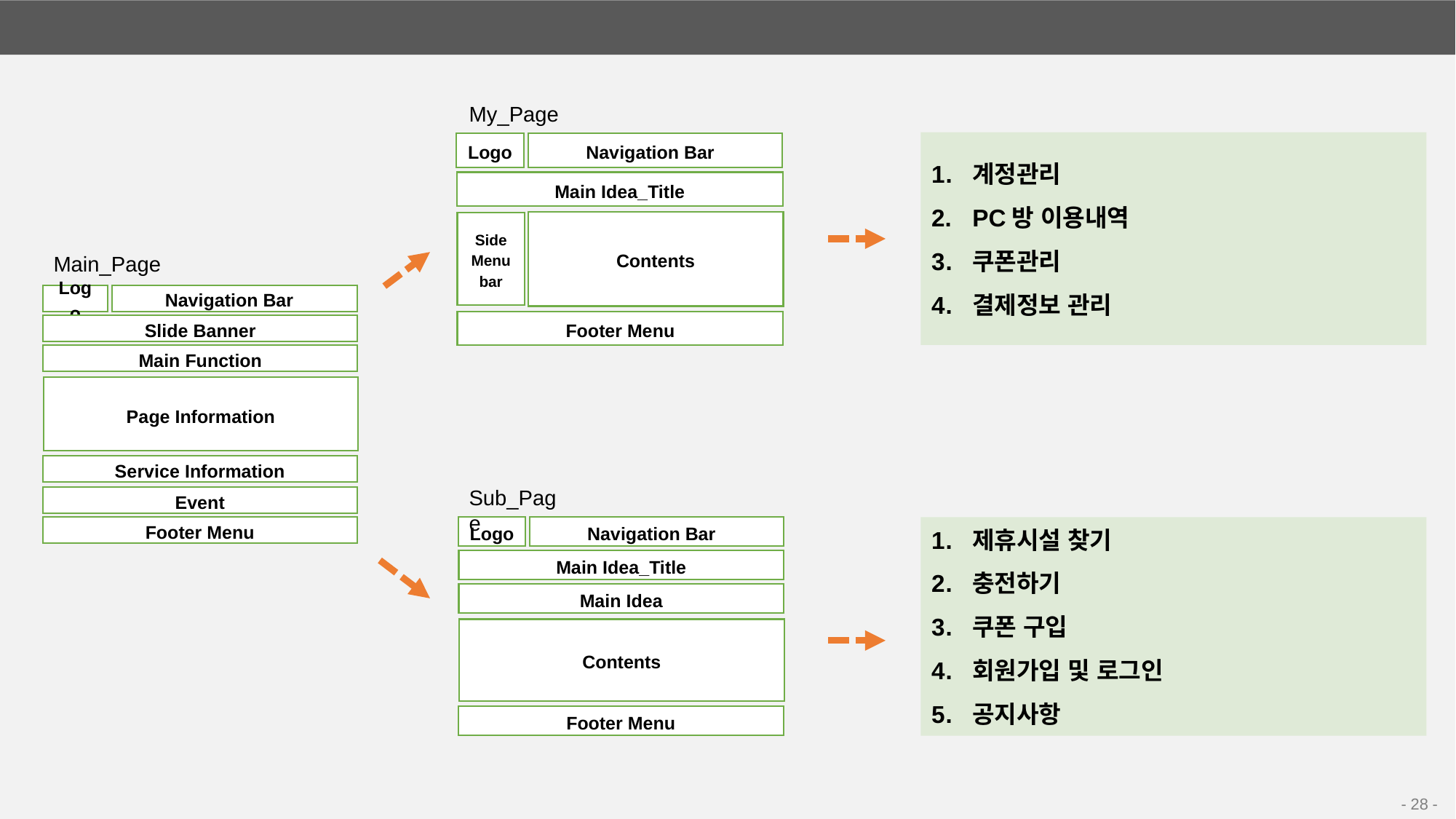

01. 사이트 구조도
My_Page

계정관리
PC방 이용내역
쿠폰관리
결제정보 관리

Logo
Navigation Bar
Main Idea_Title
Contents
Footer Menu
Side Menu bar
Main_Page
Logo
Navigation Bar
Slide Banner
Main Function
Page Information
Service Information
Event
Footer Menu
Sub_Page
Logo
Navigation Bar
Main Idea_Title
Main Idea
Contents
Footer Menu

제휴시설 찾기
충전하기
쿠폰 구입
회원가입 및 로그인
공지사항

- 28 -